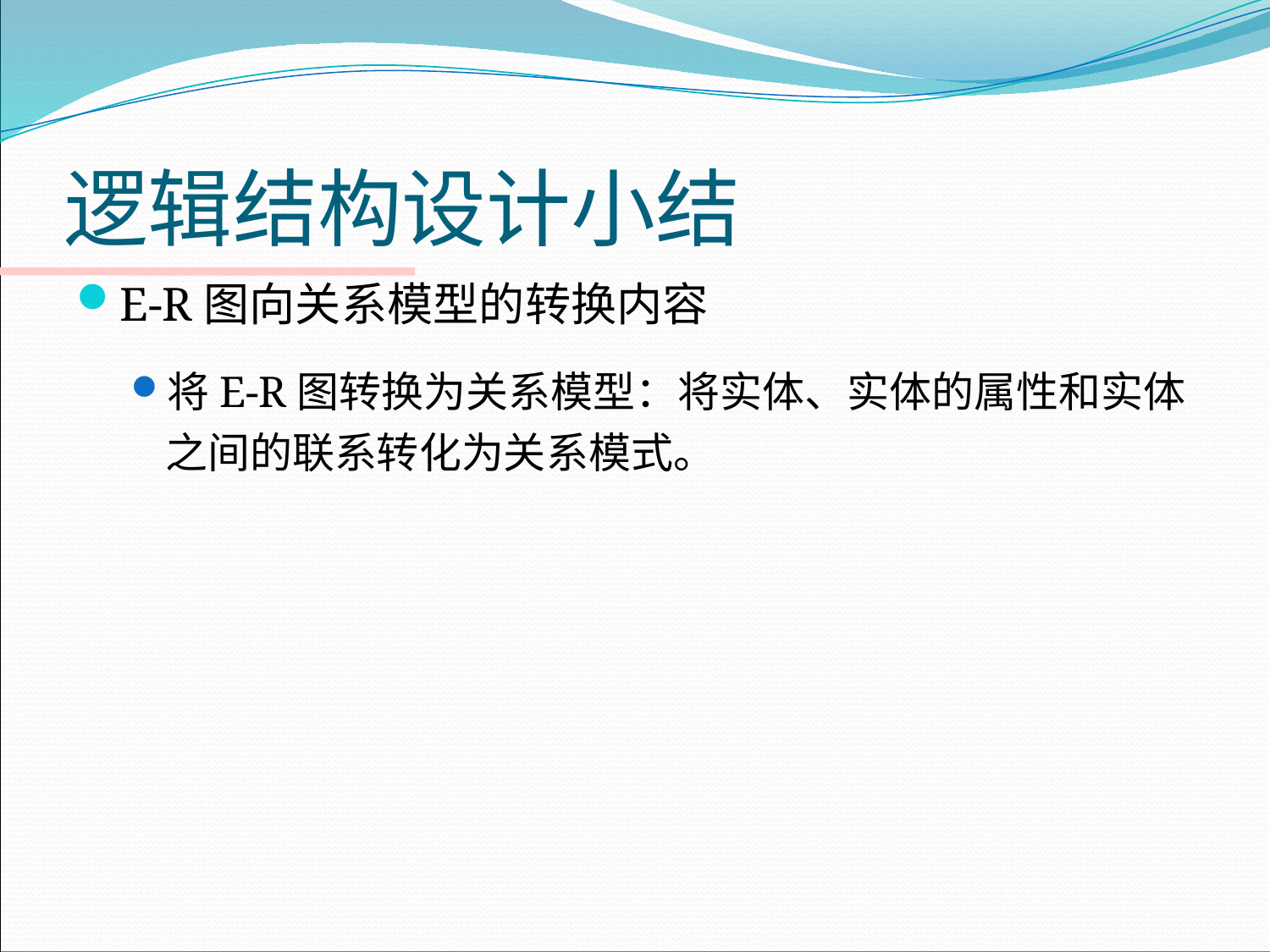

# 逻辑结构设计小结
E-R图向关系模型的转换内容
将E-R图转换为关系模型：将实体、实体的属性和实体之间的联系转化为关系模式。

779